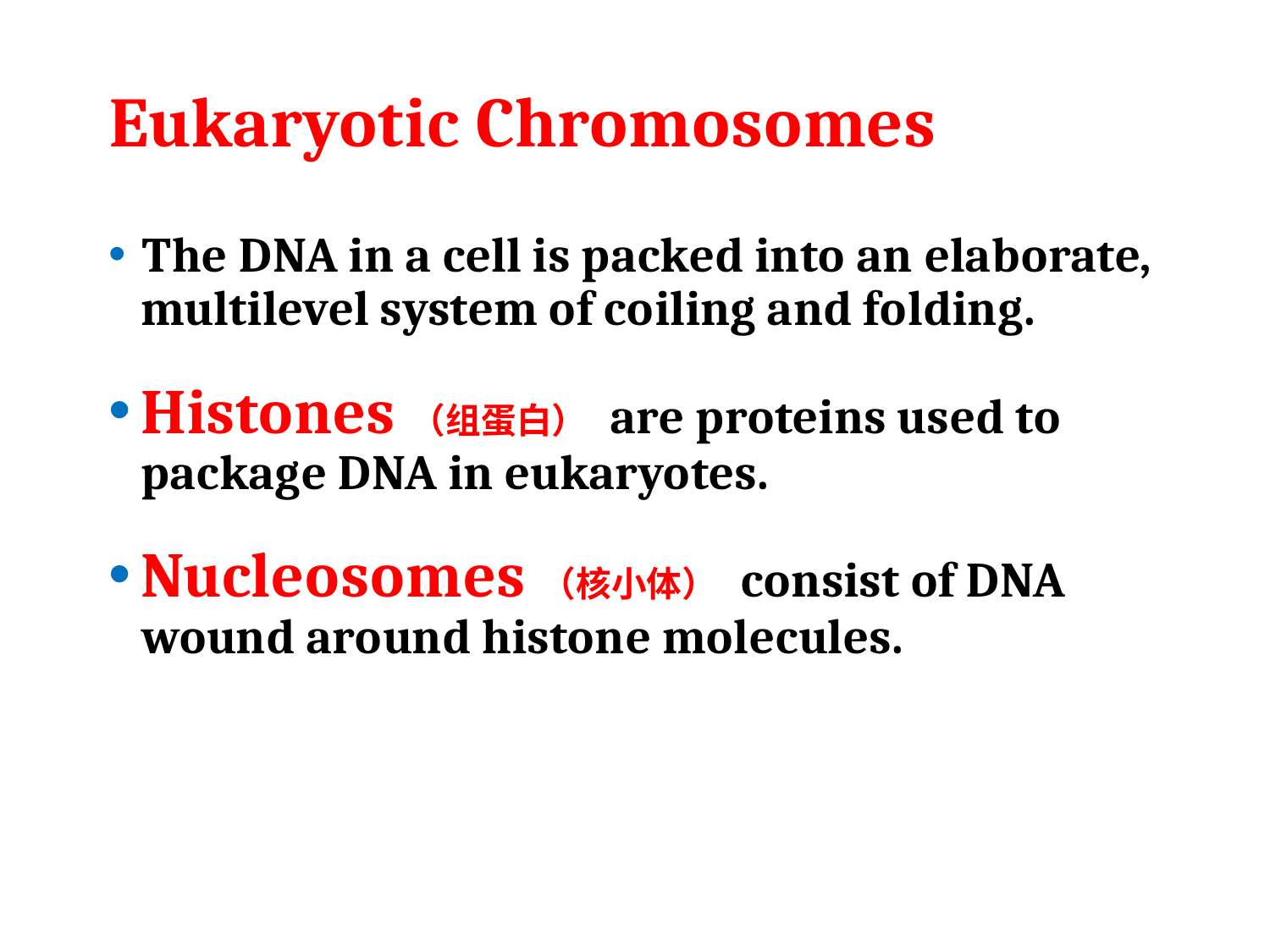

# Eukaryotic Chromosomes
The DNA in a cell is packed into an elaborate, multilevel system of coiling and folding.
Histones（组蛋白） are proteins used to package DNA in eukaryotes.
Nucleosomes（核小体） consist of DNA wound around histone molecules.